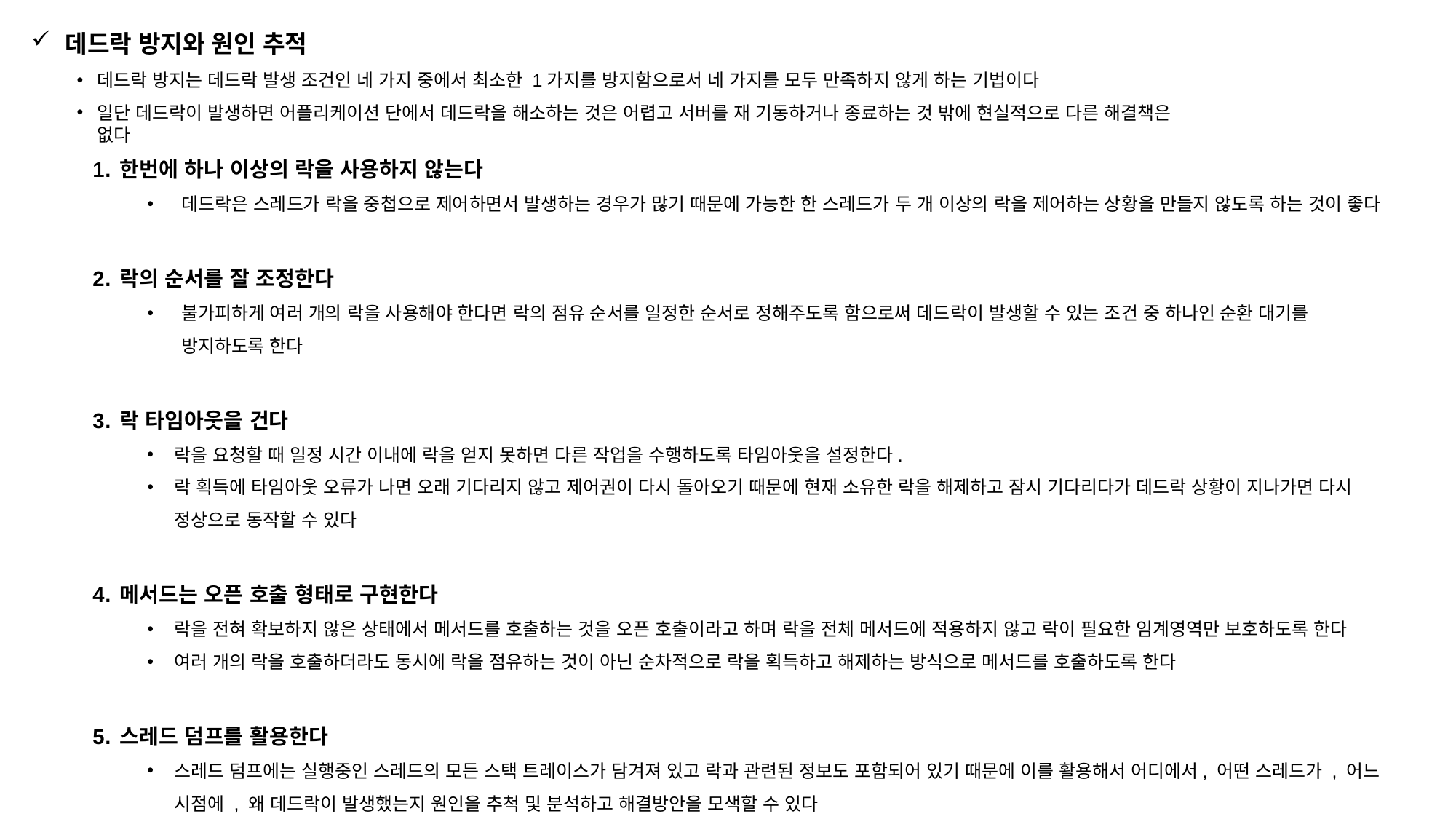

데드락 방지와 원인 추적
데드락 방지는 데드락 발생 조건인 네 가지 중에서 최소한 1가지를 방지함으로서 네 가지를 모두 만족하지 않게 하는 기법이다
일단 데드락이 발생하면 어플리케이션 단에서 데드락을 해소하는 것은 어렵고 서버를 재 기동하거나 종료하는 것 밖에 현실적으로 다른 해결책은 없다
한번에 하나 이상의 락을 사용하지 않는다
데드락은 스레드가 락을 중첩으로 제어하면서 발생하는 경우가 많기 때문에 가능한 한 스레드가 두 개 이상의 락을 제어하는 상황을 만들지 않도록 하는 것이 좋다

락의 순서를 잘 조정한다
불가피하게 여러 개의 락을 사용해야 한다면 락의 점유 순서를 일정한 순서로 정해주도록 함으로써 데드락이 발생할 수 있는 조건 중 하나인 순환 대기를 방지하도록 한다

락 타임아웃을 건다
락을 요청할 때 일정 시간 이내에 락을 얻지 못하면 다른 작업을 수행하도록 타임아웃을 설정한다.
락 획득에 타임아웃 오류가 나면 오래 기다리지 않고 제어권이 다시 돌아오기 때문에 현재 소유한 락을 해제하고 잠시 기다리다가 데드락 상황이 지나가면 다시 정상으로 동작할 수 있다

메서드는 오픈 호출 형태로 구현한다
락을 전혀 확보하지 않은 상태에서 메서드를 호출하는 것을 오픈 호출이라고 하며 락을 전체 메서드에 적용하지 않고 락이 필요한 임계영역만 보호하도록 한다
여러 개의 락을 호출하더라도 동시에 락을 점유하는 것이 아닌 순차적으로 락을 획득하고 해제하는 방식으로 메서드를 호출하도록 한다

스레드 덤프를 활용한다
스레드 덤프에는 실행중인 스레드의 모든 스택 트레이스가 담겨져 있고 락과 관련된 정보도 포함되어 있기 때문에 이를 활용해서 어디에서, 어떤 스레드가 , 어느 시점에 , 왜 데드락이 발생했는지 원인을 추척 및 분석하고 해결방안을 모색할 수 있다